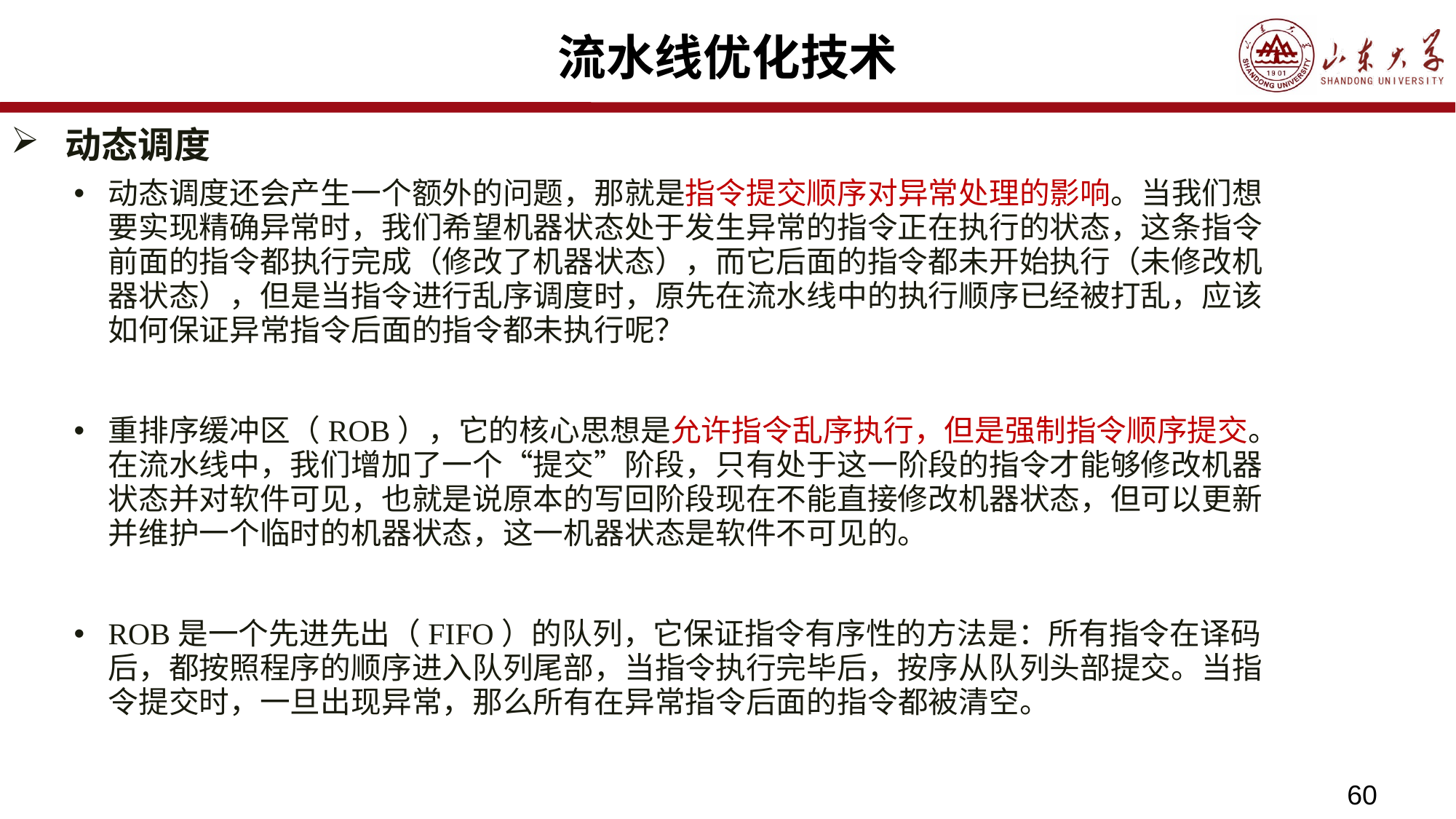

# 流水线优化技术
动态调度
动态调度还会产生一个额外的问题，那就是指令提交顺序对异常处理的影响。当我们想要实现精确异常时，我们希望机器状态处于发生异常的指令正在执行的状态，这条指令前面的指令都执行完成（修改了机器状态），而它后面的指令都未开始执行（未修改机器状态），但是当指令进行乱序调度时，原先在流水线中的执行顺序已经被打乱，应该如何保证异常指令后面的指令都未执行呢？

重排序缓冲区（ROB），它的核心思想是允许指令乱序执行，但是强制指令顺序提交。在流水线中，我们增加了一个“提交”阶段，只有处于这一阶段的指令才能够修改机器状态并对软件可见，也就是说原本的写回阶段现在不能直接修改机器状态，但可以更新并维护一个临时的机器状态，这一机器状态是软件不可见的。

ROB是一个先进先出（FIFO）的队列，它保证指令有序性的方法是：所有指令在译码后，都按照程序的顺序进入队列尾部，当指令执行完毕后，按序从队列头部提交。当指令提交时，一旦出现异常，那么所有在异常指令后面的指令都被清空。
60